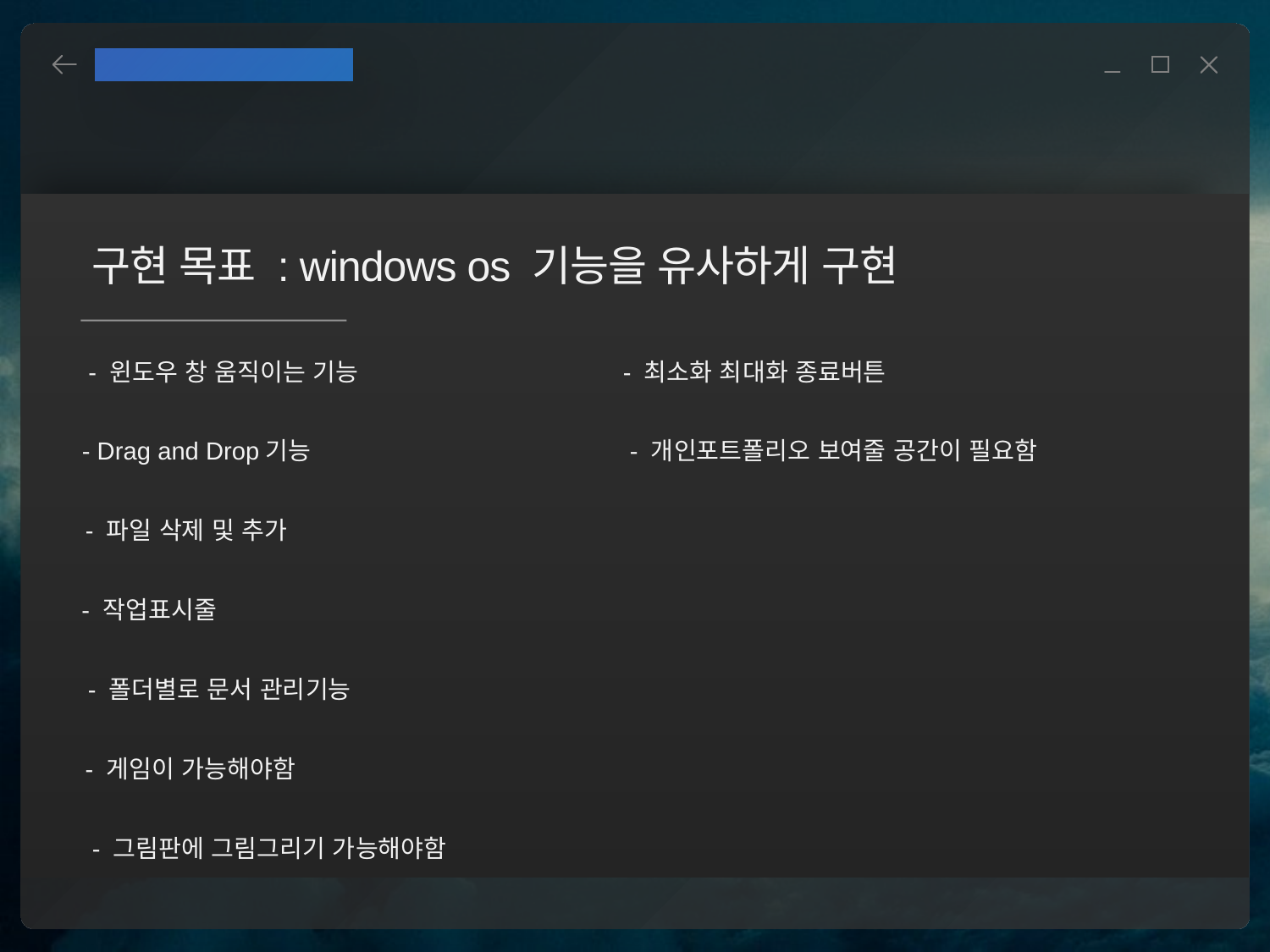

WINDOWS 1900
필요한 기능 정리

구현 목표 : windows os 기능을 유사하게 구현
- 윈도우 창 움직이는 기능
- 최소화 최대화 종료버튼
- Drag and Drop기능
- 개인포트폴리오 보여줄 공간이 필요함
- 파일 삭제 및 추가
- 작업표시줄
- 폴더별로 문서 관리기능
- 게임이 가능해야함
- 그림판에 그림그리기 가능해야함